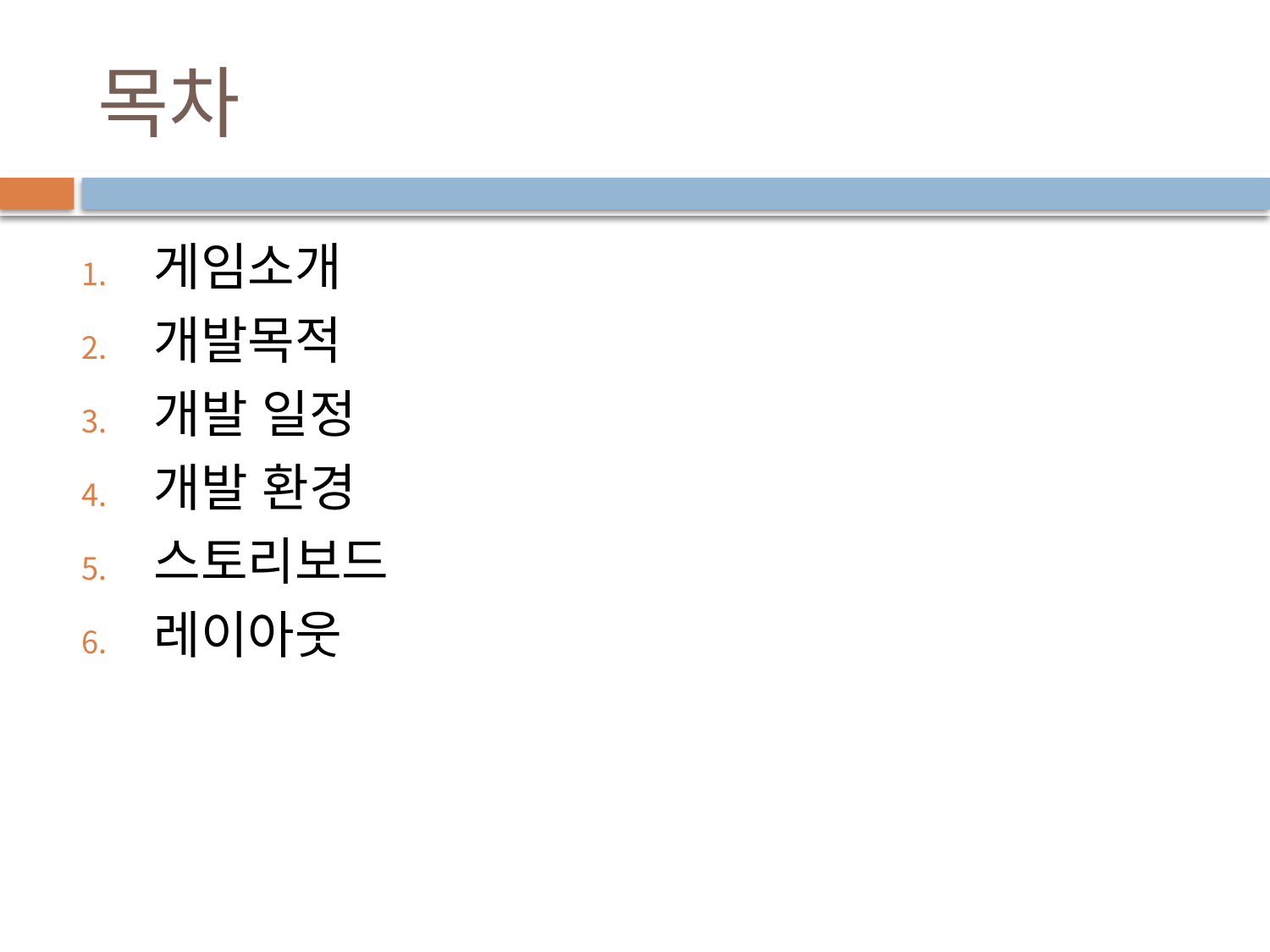

# 목차
게임소개
개발목적
개발 일정
개발 환경
스토리보드
레이아웃